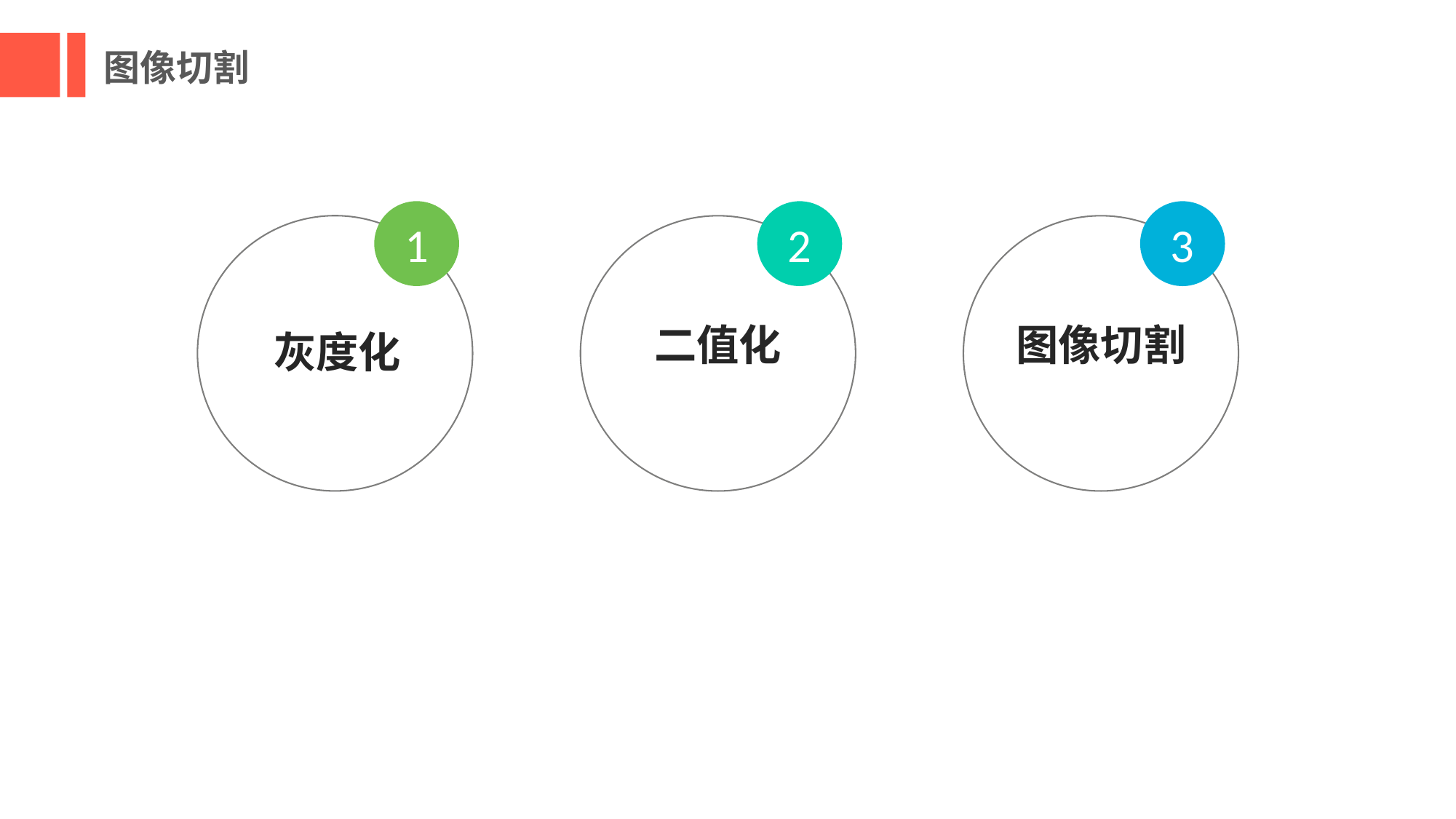

图像切割
1

灰度化

2

二值化
3

图像切割